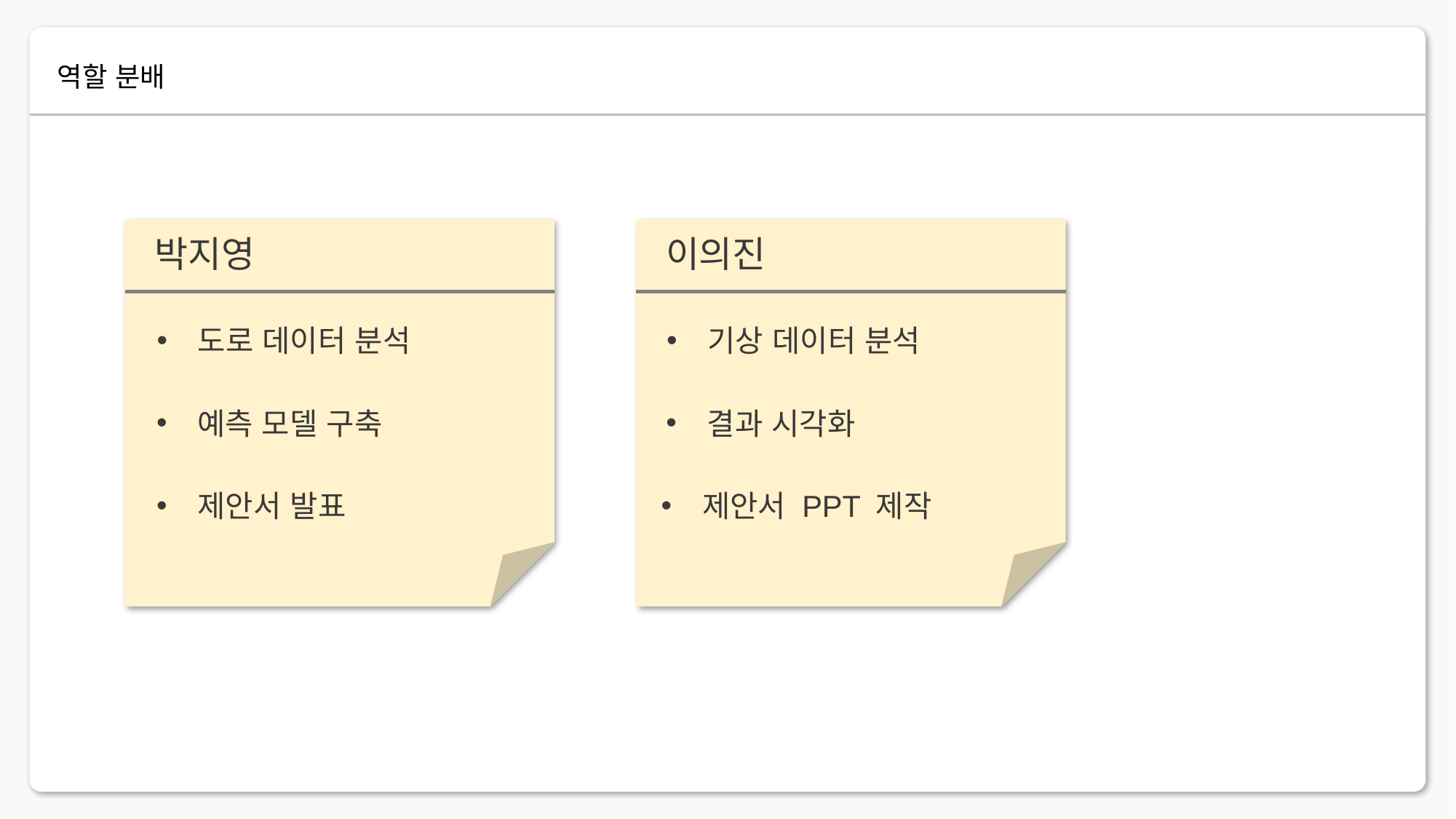

역할 분배

이의진
박지영
도로 데이터 분석
기상 데이터 분석
예측 모델 구축
결과 시각화
제안서 발표
제안서 PPT 제작